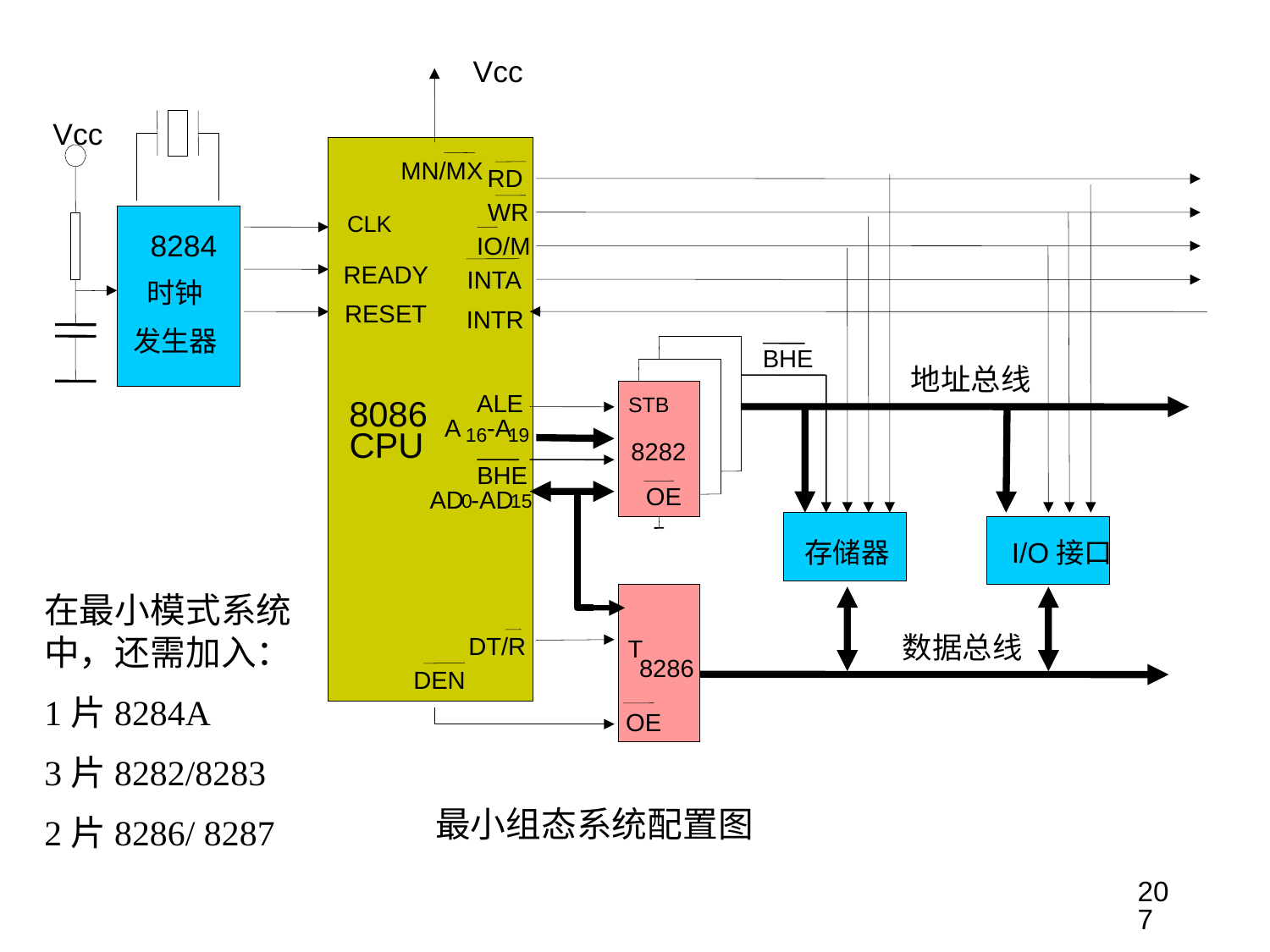

Vcc

Vcc

MN/MX

RD

WR

CLK

    8284

IO/M

READY
INTA
时钟
发生器

RESET
INTR

BHE

地址总线

ALE
STB
8086

A
16
-A
19
CPU
8282

BHE

OE
AD
-AD
0
15

存储器
I/O接口
在最小模式系统中，还需加入：
1片8284A
3片8282/8283
2片8286/ 8287

数据总线

DT/R
T

8286

DEN

OE

最小组态系统配置图
207